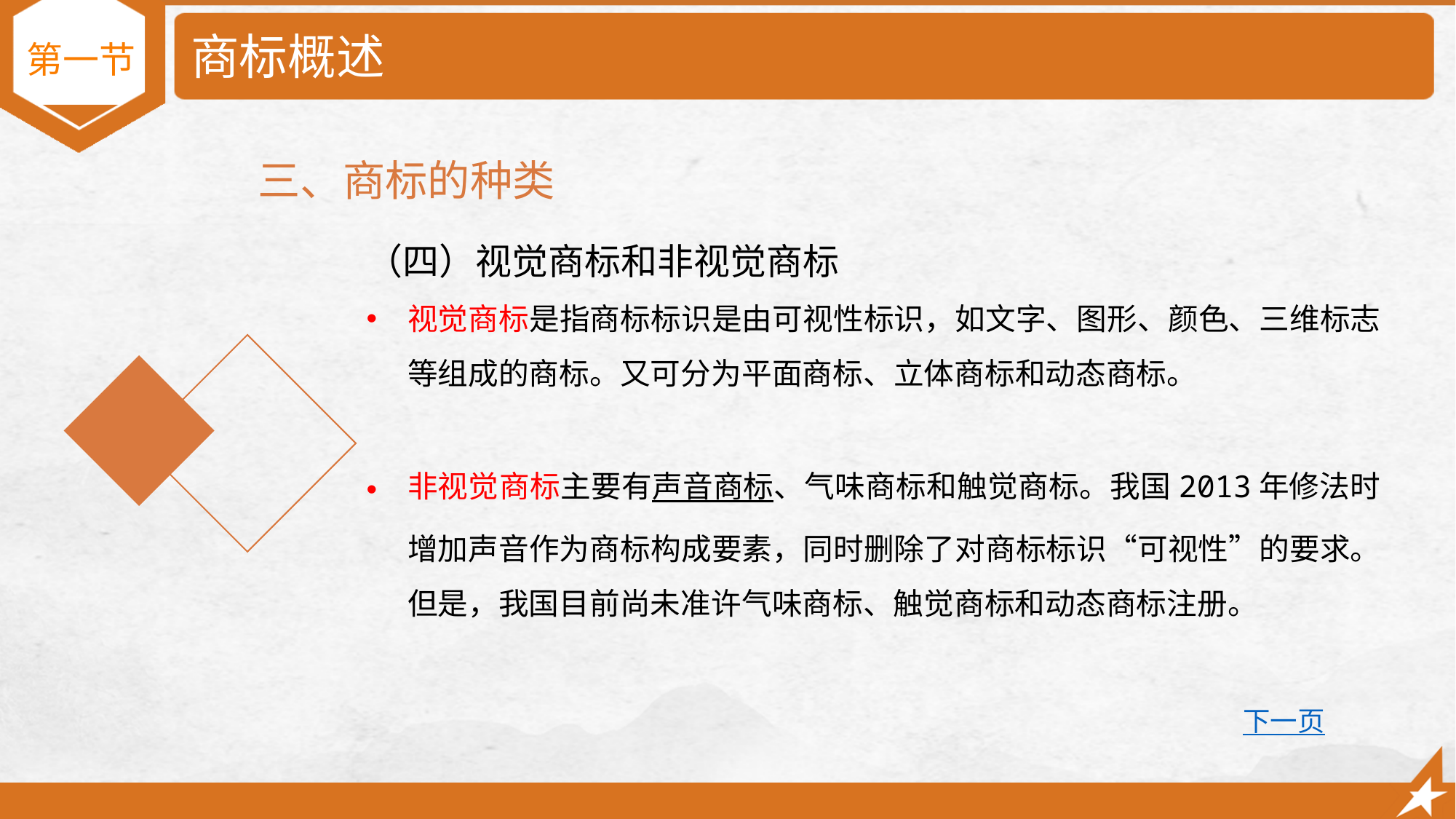

# 商标概述
第一节
三、商标的种类
（四）视觉商标和非视觉商标
视觉商标是指商标标识是由可视性标识，如文字、图形、颜色、三维标志等组成的商标。又可分为平面商标、立体商标和动态商标。

非视觉商标主要有声音商标、气味商标和触觉商标。我国2013年修法时增加声音作为商标构成要素，同时删除了对商标标识“可视性”的要求。但是，我国目前尚未准许气味商标、触觉商标和动态商标注册。

下一页